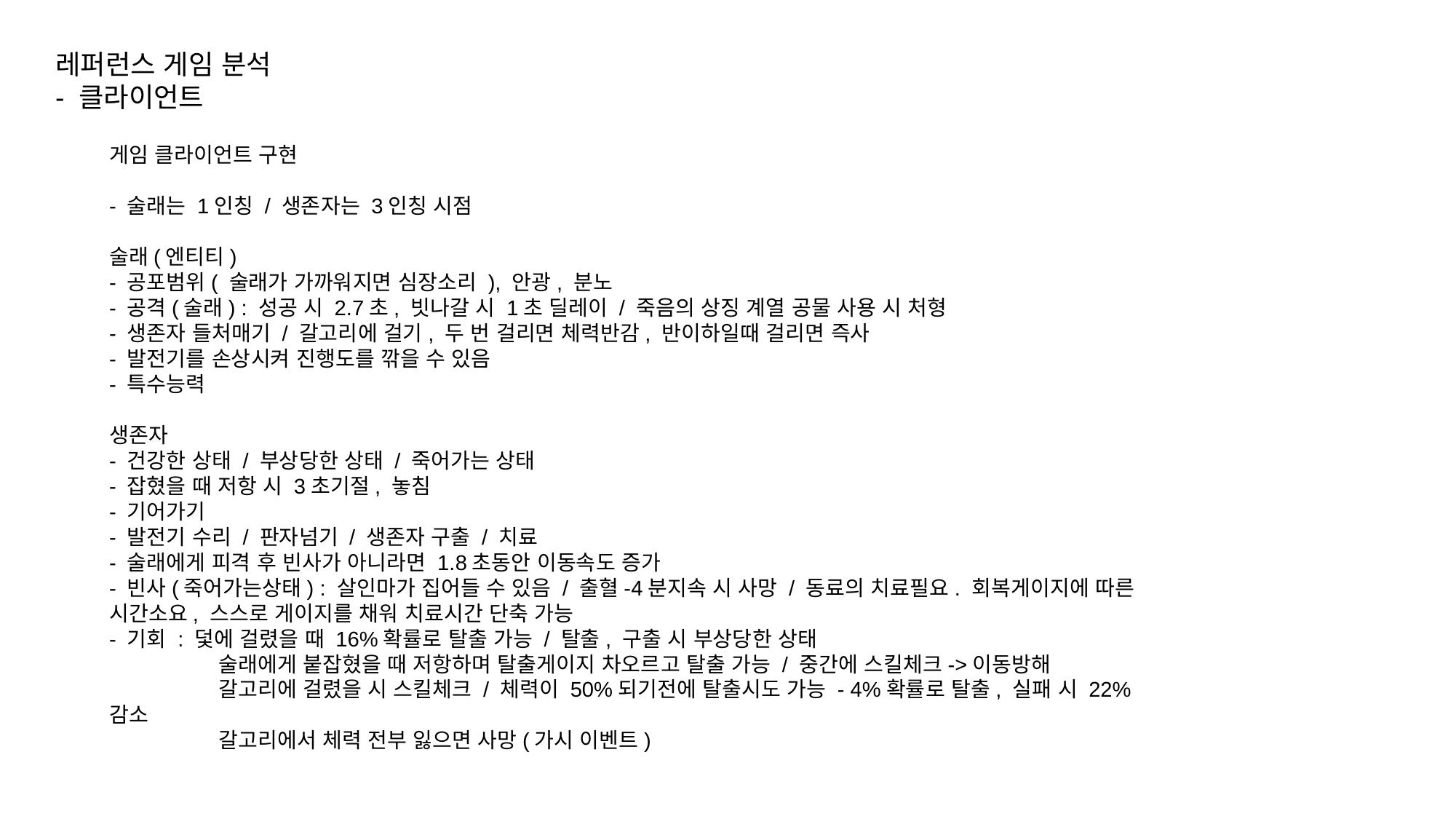

레퍼런스 게임 분석
- 클라이언트
게임 클라이언트 구현

- 술래는 1인칭 / 생존자는 3인칭 시점

술래(엔티티)
- 공포범위( 술래가 가까워지면 심장소리 ), 안광, 분노
- 공격(술래) : 성공 시 2.7초, 빗나갈 시 1초 딜레이 / 죽음의 상징 계열 공물 사용 시 처형
- 생존자 들처매기 / 갈고리에 걸기, 두 번 걸리면 체력반감, 반이하일때 걸리면 즉사
- 발전기를 손상시켜 진행도를 깎을 수 있음
- 특수능력

생존자
- 건강한 상태 / 부상당한 상태 / 죽어가는 상태
- 잡혔을 때 저항 시 3초기절, 놓침
- 기어가기
- 발전기 수리 / 판자넘기 / 생존자 구출 / 치료
- 술래에게 피격 후 빈사가 아니라면 1.8초동안 이동속도 증가
- 빈사(죽어가는상태) : 살인마가 집어들 수 있음 / 출혈-4분지속 시 사망 / 동료의 치료필요. 회복게이지에 따른 시간소요, 스스로 게이지를 채워 치료시간 단축 가능
- 기회 : 덫에 걸렸을 때 16%확률로 탈출 가능 / 탈출, 구출 시 부상당한 상태
	술래에게 붙잡혔을 때 저항하며 탈출게이지 차오르고 탈출 가능 / 중간에 스킬체크->이동방해
	갈고리에 걸렸을 시 스킬체크 / 체력이 50%되기전에 탈출시도 가능 - 4%확률로 탈출, 실패 시 22%감소
	갈고리에서 체력 전부 잃으면 사망(가시 이벤트)